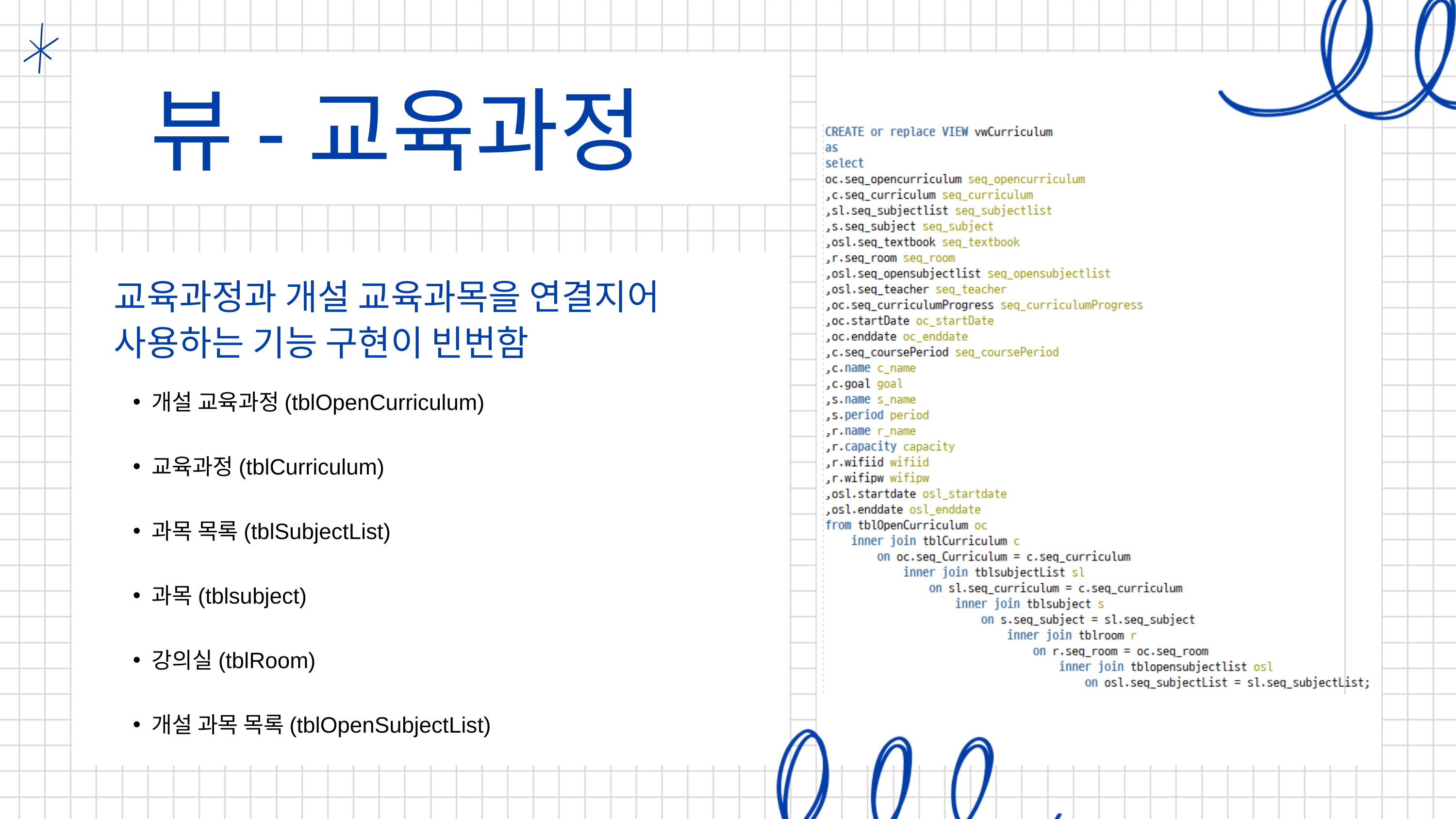

뷰-교육과정

교육과정과 개설 교육과목을 연결지어 사용하는 기능 구현이 빈번함
개설 교육과정(tblOpenCurriculum)
교육과정(tblCurriculum)
과목 목록(tblSubjectList)
과목(tblsubject)
강의실(tblRoom)
개설 과목 목록(tblOpenSubjectList)